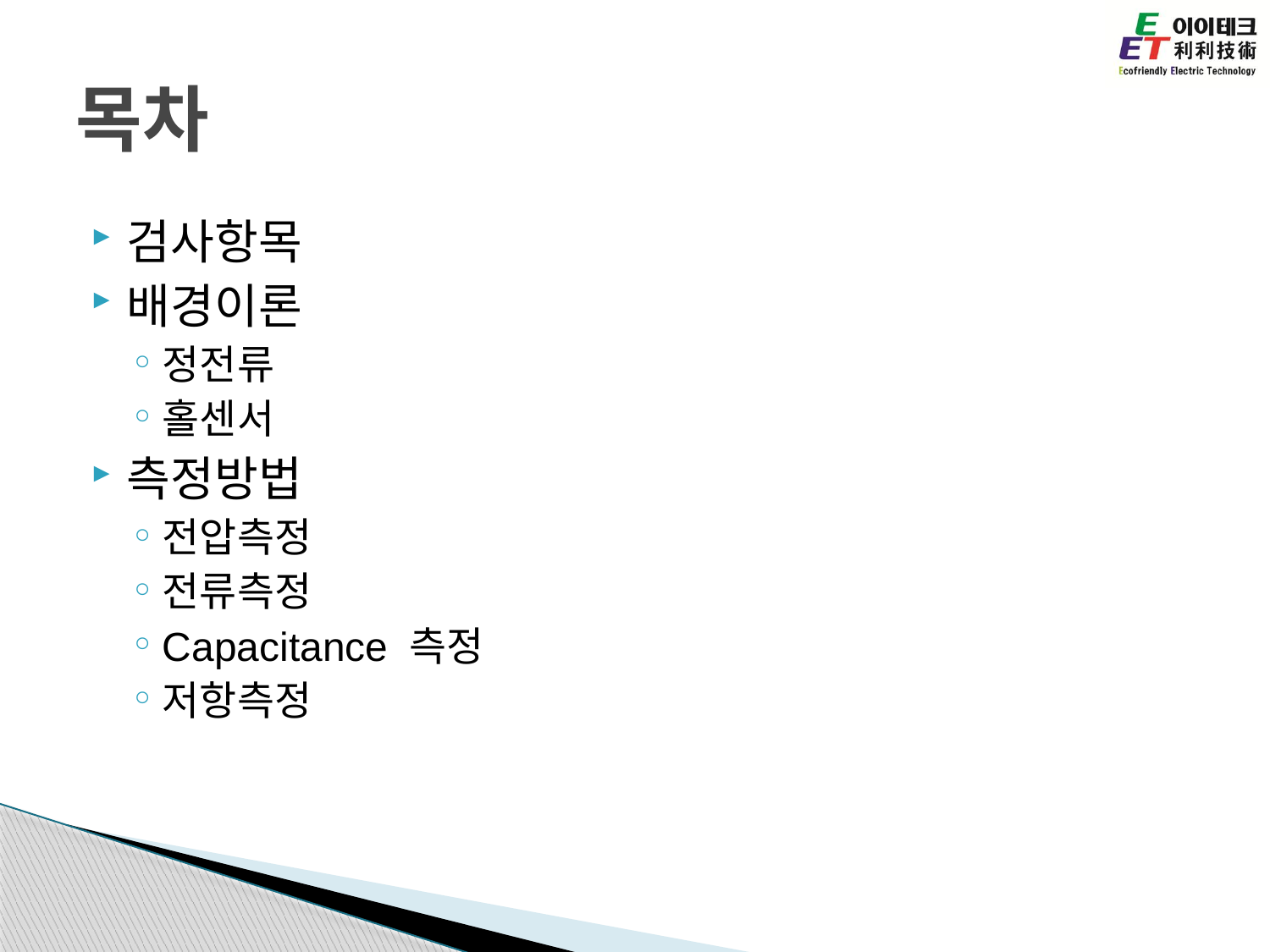

# 목차
검사항목
배경이론
정전류
홀센서
측정방법
전압측정
전류측정
Capacitance 측정
저항측정